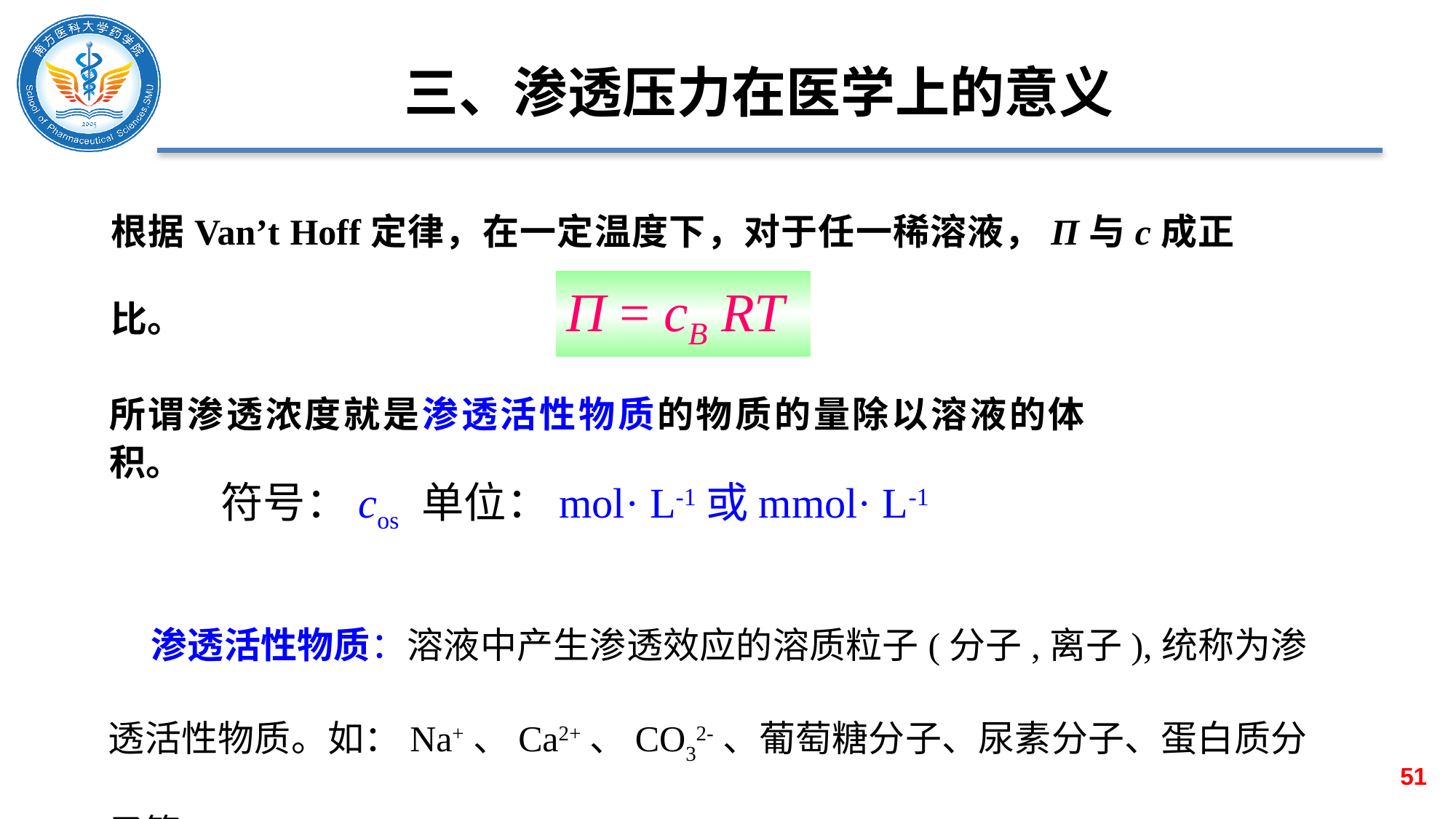

# 三、渗透压力在医学上的意义
根据Van’t Hoff定律，在一定温度下，对于任一稀溶液，Π与c成正比。
Π = cB RT
所谓渗透浓度就是渗透活性物质的物质的量除以溶液的体积。
符号：cos  单位：mol· L-1或mmol· L-1
    渗透活性物质：溶液中产生渗透效应的溶质粒子(分子,离子),统称为渗透活性物质。如：Na+、Ca2+、CO32-、葡萄糖分子、尿素分子、蛋白质分子等
51